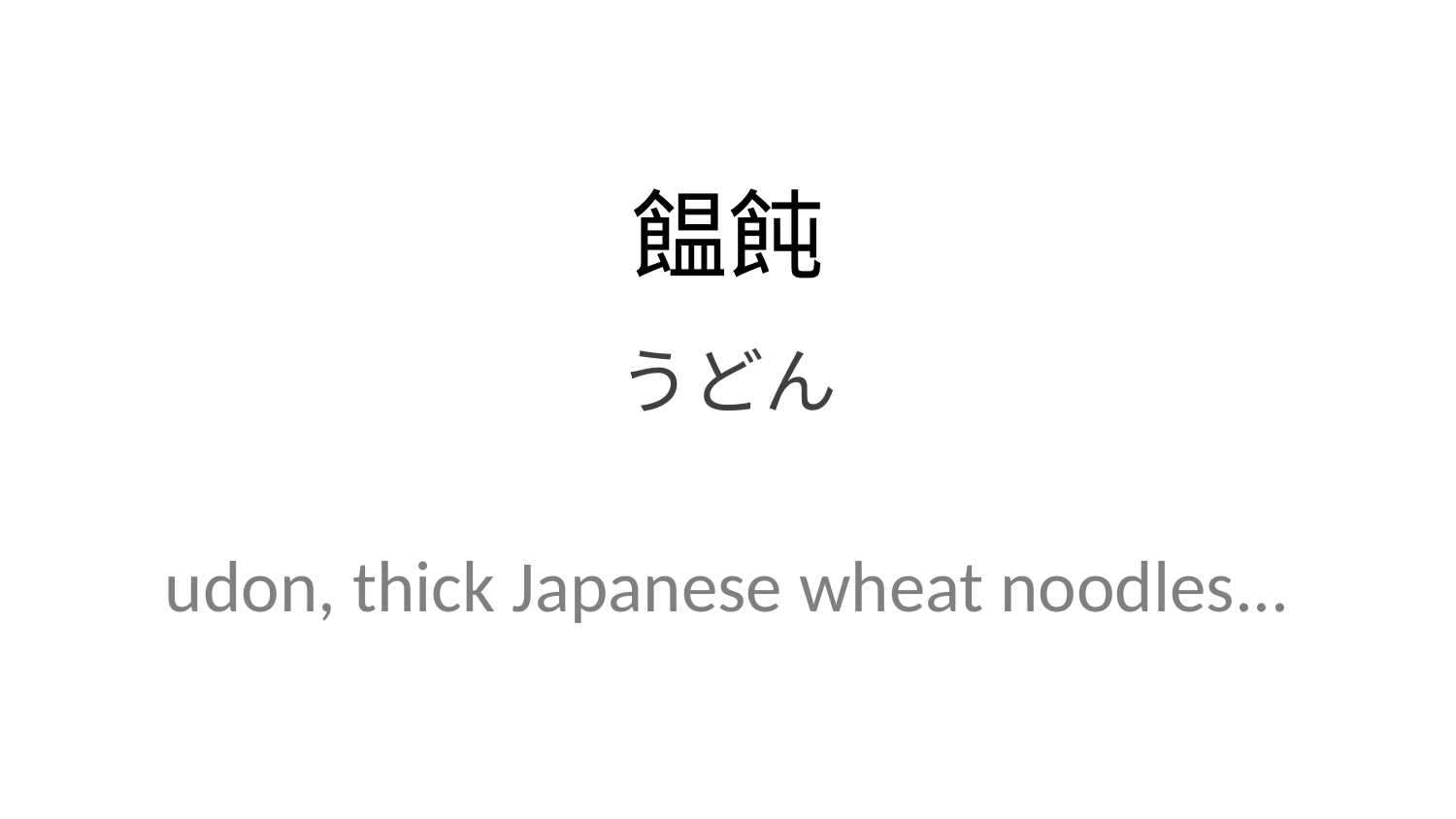

饂飩

うどん
udon, thick Japanese wheat noodles...